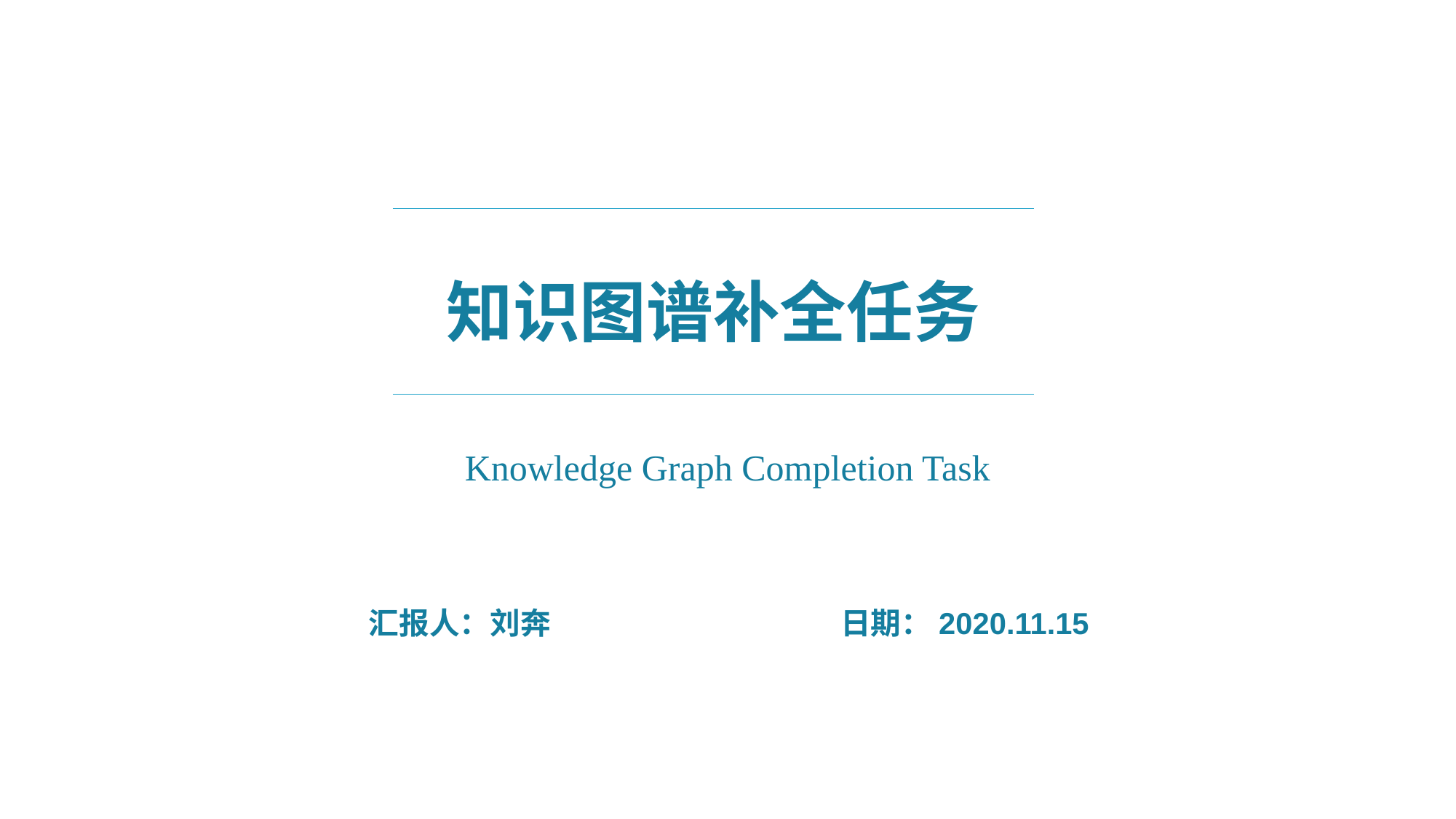

知识图谱补全任务
Knowledge Graph Completion Task
汇报人：刘奔
日期：2020.11.15